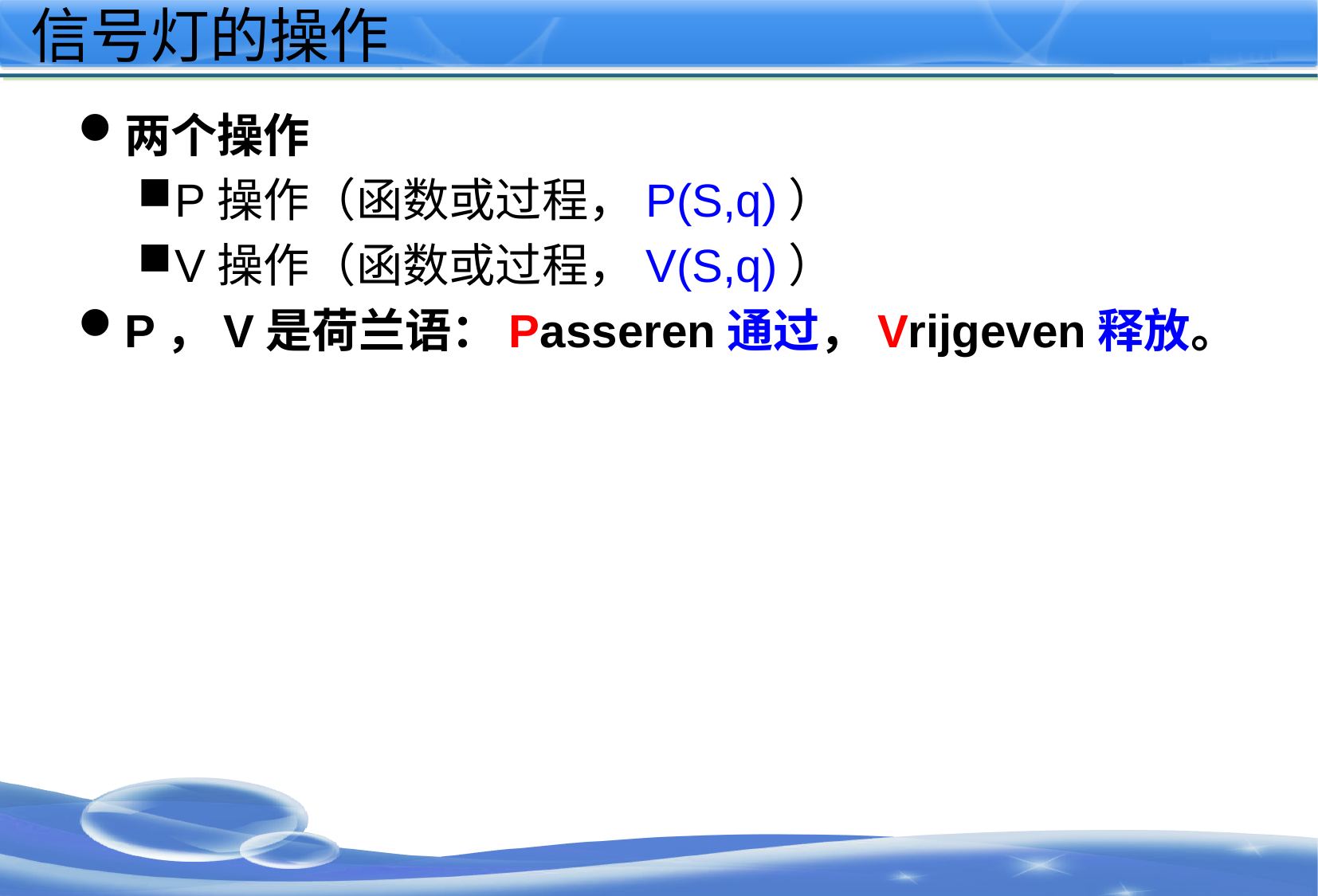

# 信号灯的操作
两个操作
P操作（函数或过程，P(S,q)）
V操作（函数或过程，V(S,q)）
P，V是荷兰语：Passeren通过，Vrijgeven释放。